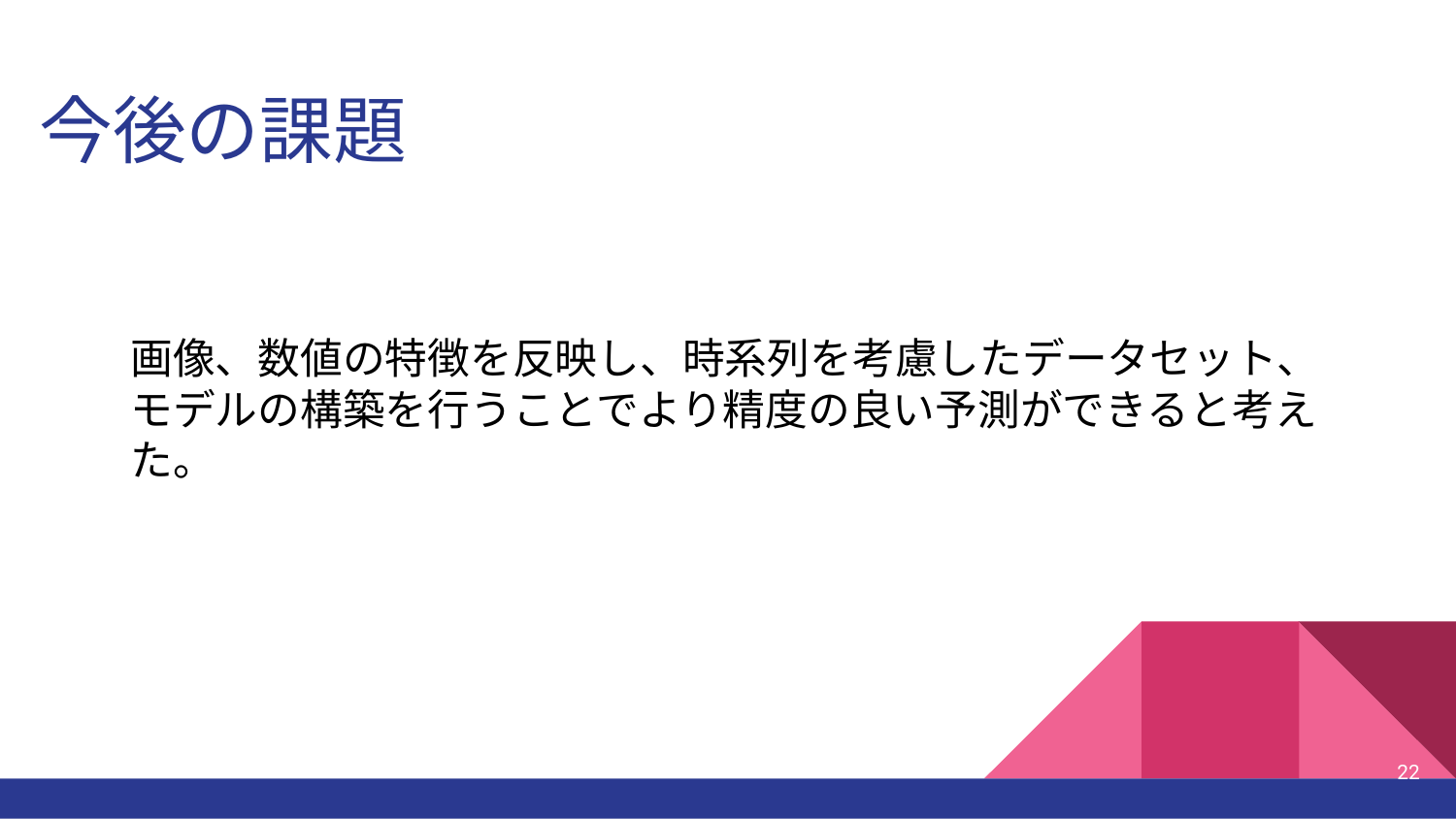

# 今後の課題
画像、数値の特徴を反映し、時系列を考慮したデータセット、モデルの構築を行うことでより精度の良い予測ができると考えた。
22